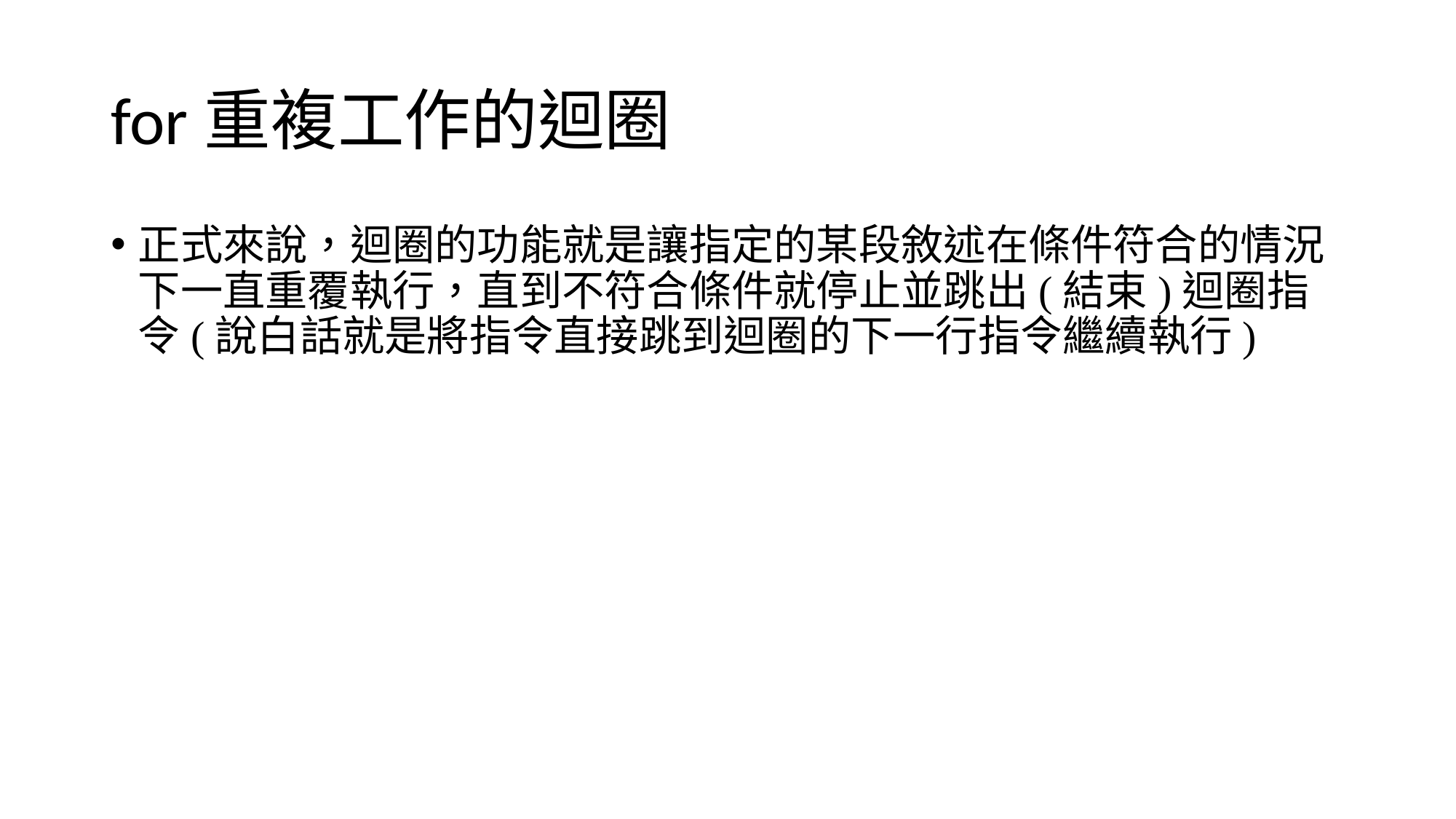

# for重複工作的迴圈
正式來說，迴圈的功能就是讓指定的某段敘述在條件符合的情況下一直重覆執行，直到不符合條件就停止並跳出(結束)迴圈指令(說白話就是將指令直接跳到迴圈的下一行指令繼續執行)